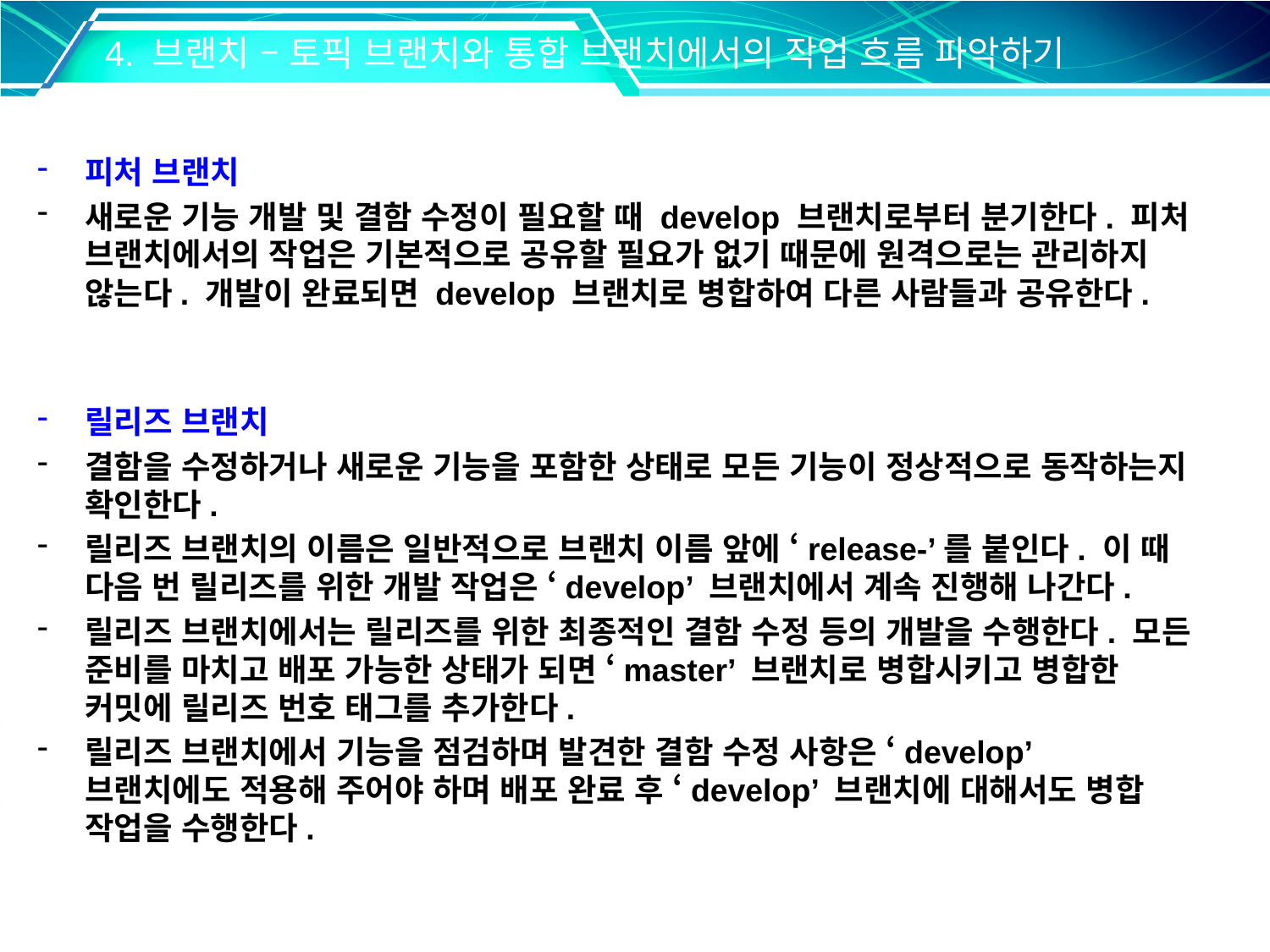

4. 브랜치 – 토픽 브랜치와 통합 브랜치에서의 작업 흐름 파악하기
피처 브랜치
새로운 기능 개발 및 결함 수정이 필요할 때 develop 브랜치로부터 분기한다. 피처 브랜치에서의 작업은 기본적으로 공유할 필요가 없기 때문에 원격으로는 관리하지 않는다. 개발이 완료되면 develop 브랜치로 병합하여 다른 사람들과 공유한다.
릴리즈 브랜치
결함을 수정하거나 새로운 기능을 포함한 상태로 모든 기능이 정상적으로 동작하는지 확인한다.
릴리즈 브랜치의 이름은 일반적으로 브랜치 이름 앞에 ‘release-’를 붙인다. 이 때 다음 번 릴리즈를 위한 개발 작업은 ‘develop’ 브랜치에서 계속 진행해 나간다.
릴리즈 브랜치에서는 릴리즈를 위한 최종적인 결함 수정 등의 개발을 수행한다. 모든 준비를 마치고 배포 가능한 상태가 되면 ‘master’ 브랜치로 병합시키고 병합한 커밋에 릴리즈 번호 태그를 추가한다.
릴리즈 브랜치에서 기능을 점검하며 발견한 결함 수정 사항은 ‘develop’ 브랜치에도 적용해 주어야 하며 배포 완료 후 ‘develop’ 브랜치에 대해서도 병합 작업을 수행한다.